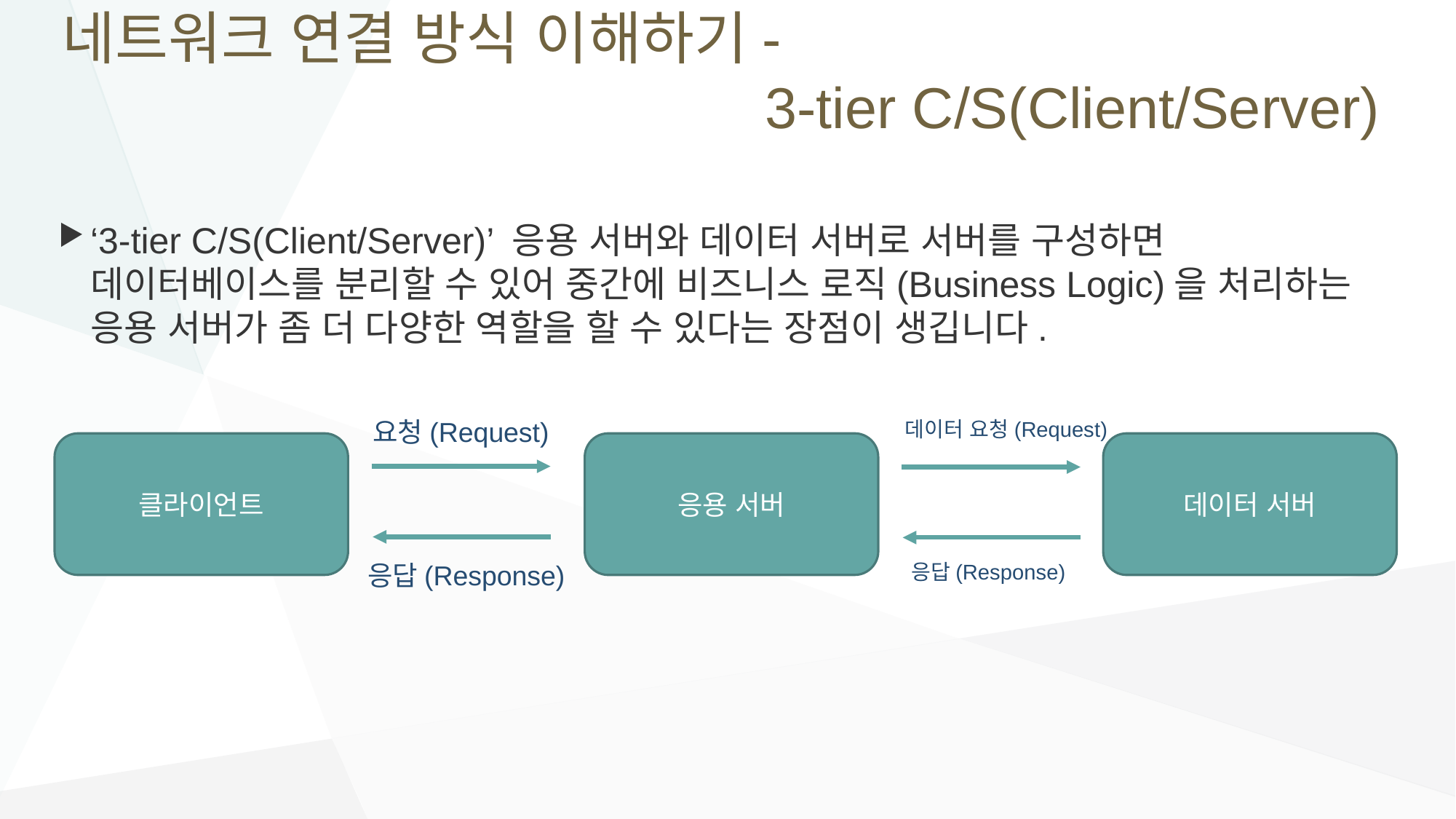

# 네트워크 연결 방식 이해하기- 3-tier C/S(Client/Server)
‘3-tier C/S(Client/Server)’ 응용 서버와 데이터 서버로 서버를 구성하면 데이터베이스를 분리할 수 있어 중간에 비즈니스 로직(Business Logic)을 처리하는 응용 서버가 좀 더 다양한 역할을 할 수 있다는 장점이 생깁니다.

요청(Request)
데이터 요청(Request)
클라이언트
응용 서버
데이터 서버
응답(Response)
응답(Response)